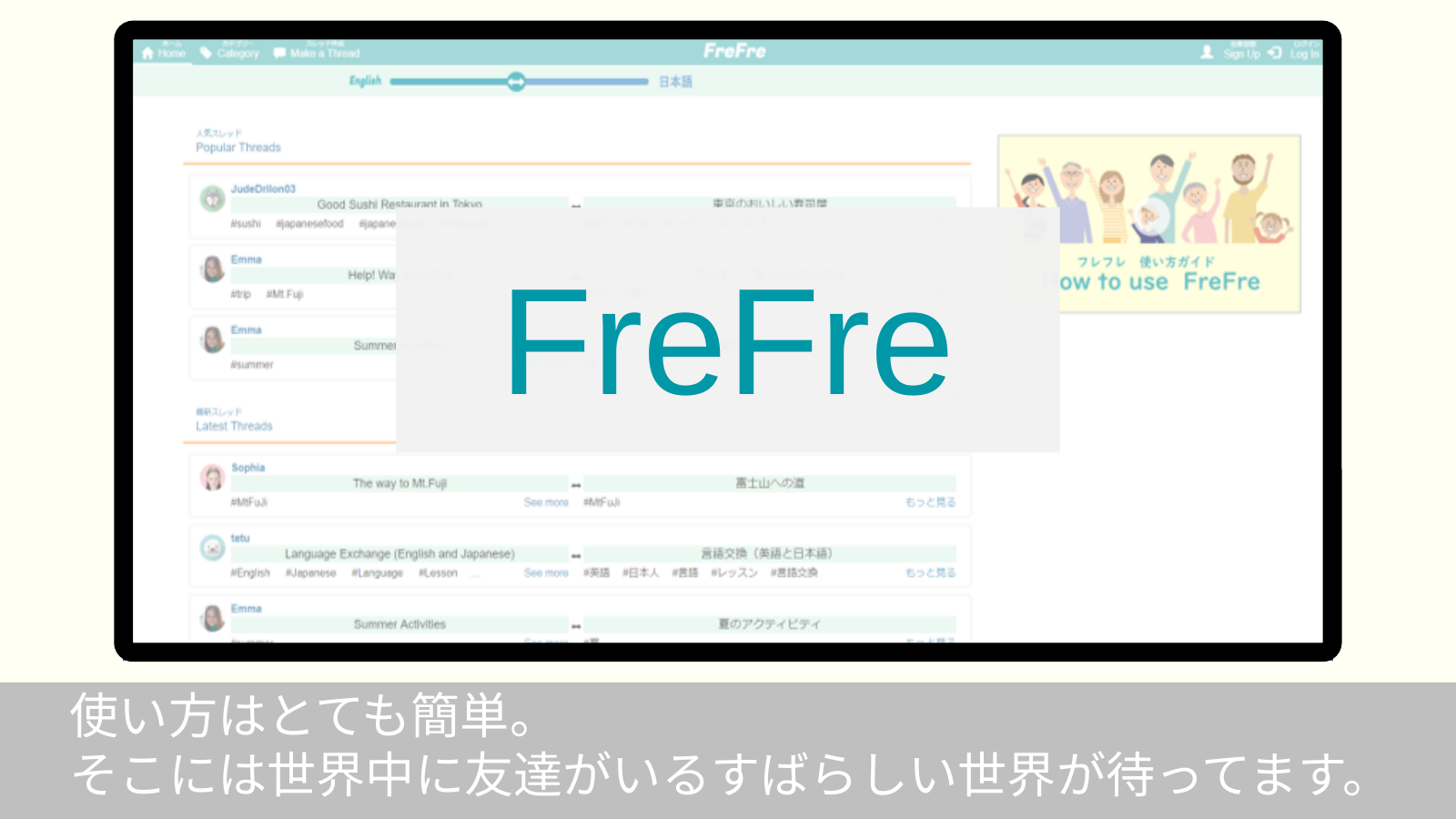

FreFre

使い方はとても簡単。
そこには世界中に友達がいるすばらしい世界が待ってます。